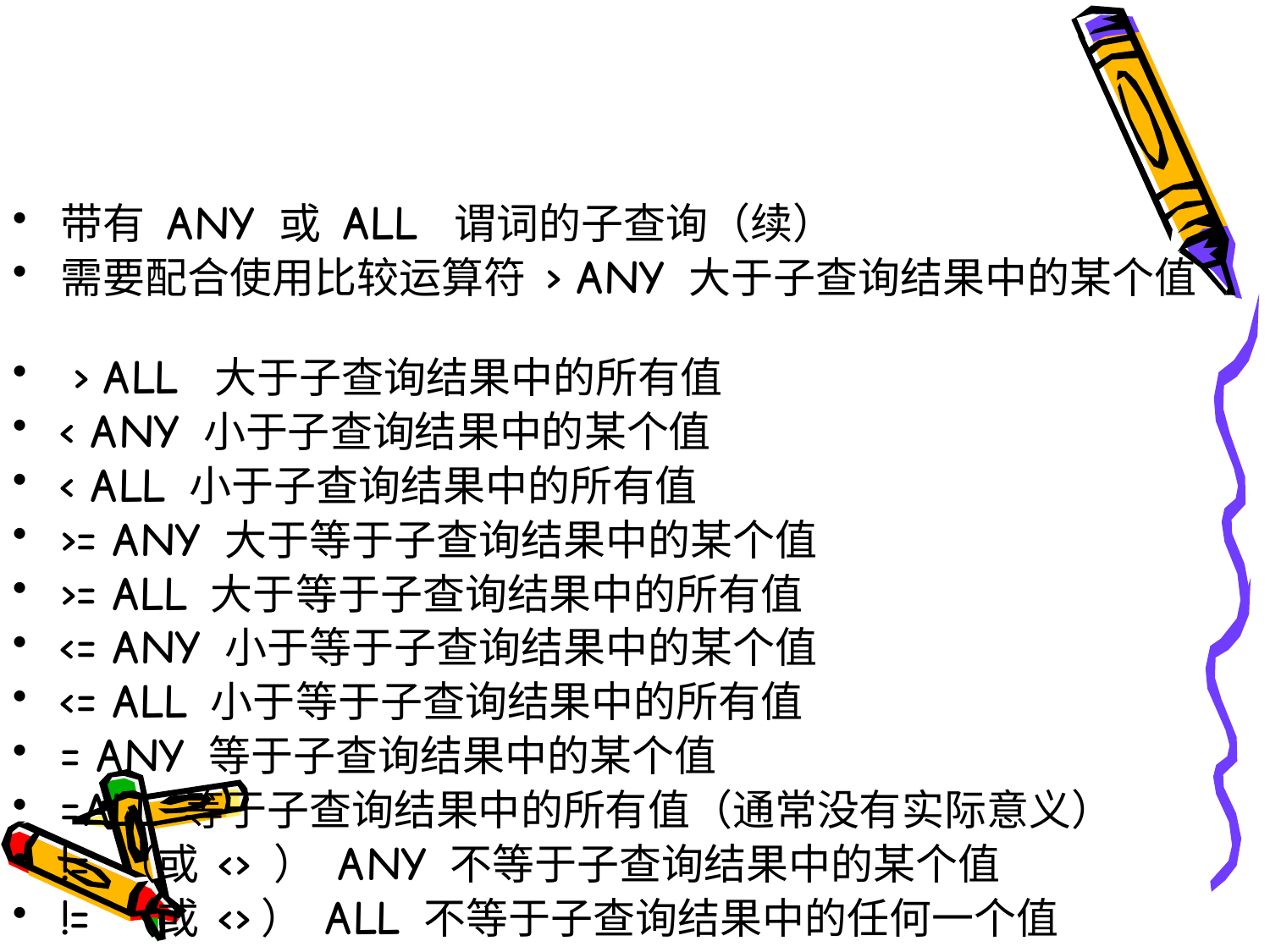

#
带有 ANY 或 ALL  谓词的子查询（续）
需要配合使用比较运算符 > ANY 大于子查询结果中的某个值
 > ALL  大于子查询结果中的所有值
< ANY 小于子查询结果中的某个值
< ALL 小于子查询结果中的所有值
>= ANY 大于等于子查询结果中的某个值
>= ALL 大于等于子查询结果中的所有值
<= ANY 小于等于子查询结果中的某个值
<= ALL 小于等于子查询结果中的所有值
= ANY 等于子查询结果中的某个值
=ALL 等于子查询结果中的所有值（通常没有实际意义）
!= （或 <> ） ANY 不等于子查询结果中的某个值
!= （或 <>） ALL 不等于子查询结果中的任何一个值